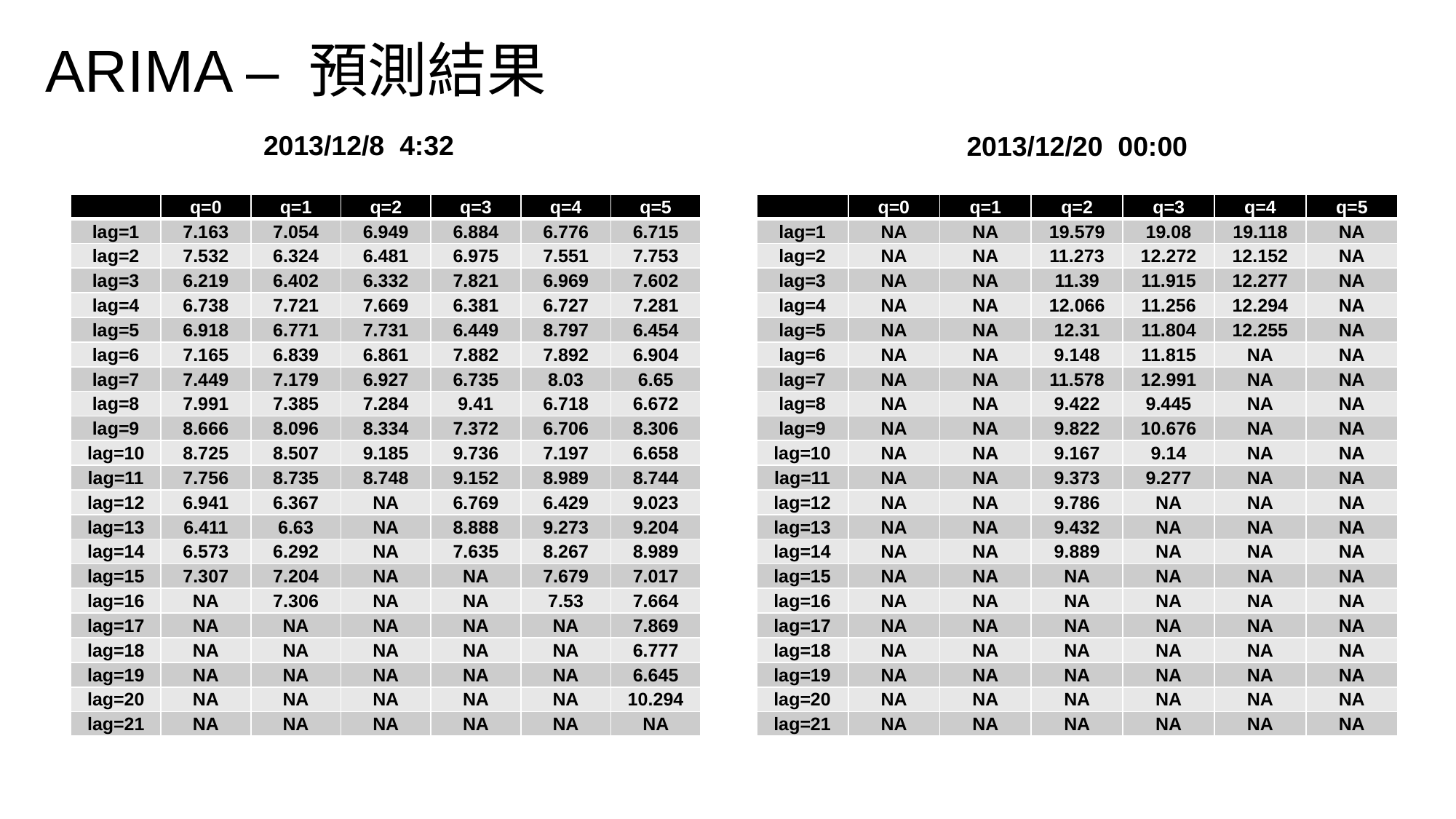

ARIMA – 預測結果
2013/12/8  4:32

2013/12/20  00:00
|  | q=0 | q=1 | q=2 | q=3 | q=4 | q=5 |
| --- | --- | --- | --- | --- | --- | --- |
| lag=1 | 7.163 | 7.054 | 6.949 | 6.884 | 6.776 | 6.715 |
| lag=2 | 7.532 | 6.324 | 6.481 | 6.975 | 7.551 | 7.753 |
| lag=3 | 6.219 | 6.402 | 6.332 | 7.821 | 6.969 | 7.602 |
| lag=4 | 6.738 | 7.721 | 7.669 | 6.381 | 6.727 | 7.281 |
| lag=5 | 6.918 | 6.771 | 7.731 | 6.449 | 8.797 | 6.454 |
| lag=6 | 7.165 | 6.839 | 6.861 | 7.882 | 7.892 | 6.904 |
| lag=7 | 7.449 | 7.179 | 6.927 | 6.735 | 8.03 | 6.65 |
| lag=8 | 7.991 | 7.385 | 7.284 | 9.41 | 6.718 | 6.672 |
| lag=9 | 8.666 | 8.096 | 8.334 | 7.372 | 6.706 | 8.306 |
| lag=10 | 8.725 | 8.507 | 9.185 | 9.736 | 7.197 | 6.658 |
| lag=11 | 7.756 | 8.735 | 8.748 | 9.152 | 8.989 | 8.744 |
| lag=12 | 6.941 | 6.367 | NA | 6.769 | 6.429 | 9.023 |
| lag=13 | 6.411 | 6.63 | NA | 8.888 | 9.273 | 9.204 |
| lag=14 | 6.573 | 6.292 | NA | 7.635 | 8.267 | 8.989 |
| lag=15 | 7.307 | 7.204 | NA | NA | 7.679 | 7.017 |
| lag=16 | NA | 7.306 | NA | NA | 7.53 | 7.664 |
| lag=17 | NA | NA | NA | NA | NA | 7.869 |
| lag=18 | NA | NA | NA | NA | NA | 6.777 |
| lag=19 | NA | NA | NA | NA | NA | 6.645 |
| lag=20 | NA | NA | NA | NA | NA | 10.294 |
| lag=21 | NA | NA | NA | NA | NA | NA |
|  | q=0 | q=1 | q=2 | q=3 | q=4 | q=5 |
| --- | --- | --- | --- | --- | --- | --- |
| lag=1 | NA | NA | 19.579 | 19.08 | 19.118 | NA |
| lag=2 | NA | NA | 11.273 | 12.272 | 12.152 | NA |
| lag=3 | NA | NA | 11.39 | 11.915 | 12.277 | NA |
| lag=4 | NA | NA | 12.066 | 11.256 | 12.294 | NA |
| lag=5 | NA | NA | 12.31 | 11.804 | 12.255 | NA |
| lag=6 | NA | NA | 9.148 | 11.815 | NA | NA |
| lag=7 | NA | NA | 11.578 | 12.991 | NA | NA |
| lag=8 | NA | NA | 9.422 | 9.445 | NA | NA |
| lag=9 | NA | NA | 9.822 | 10.676 | NA | NA |
| lag=10 | NA | NA | 9.167 | 9.14 | NA | NA |
| lag=11 | NA | NA | 9.373 | 9.277 | NA | NA |
| lag=12 | NA | NA | 9.786 | NA | NA | NA |
| lag=13 | NA | NA | 9.432 | NA | NA | NA |
| lag=14 | NA | NA | 9.889 | NA | NA | NA |
| lag=15 | NA | NA | NA | NA | NA | NA |
| lag=16 | NA | NA | NA | NA | NA | NA |
| lag=17 | NA | NA | NA | NA | NA | NA |
| lag=18 | NA | NA | NA | NA | NA | NA |
| lag=19 | NA | NA | NA | NA | NA | NA |
| lag=20 | NA | NA | NA | NA | NA | NA |
| lag=21 | NA | NA | NA | NA | NA | NA |